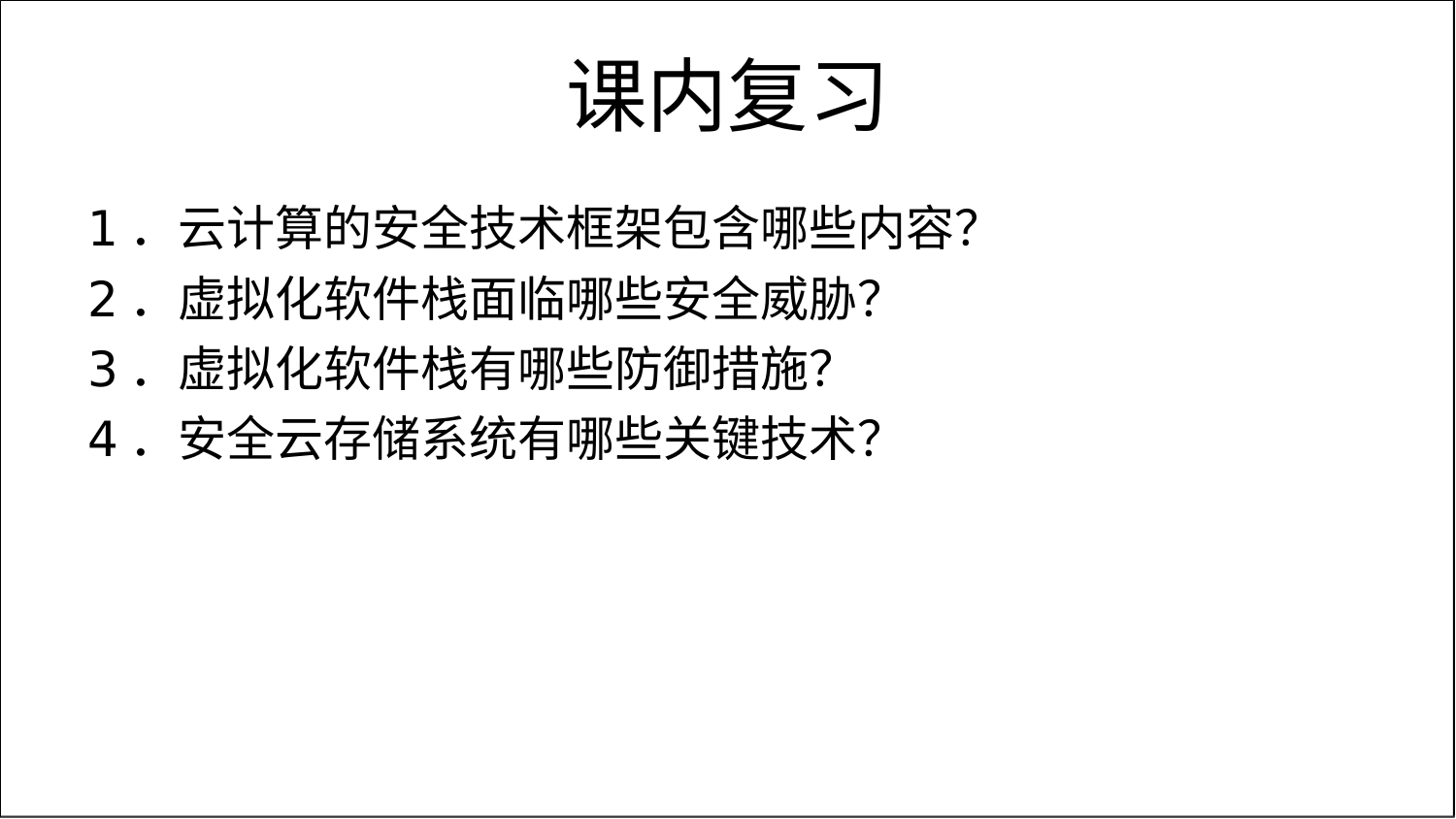

# 课内复习
1．云计算的安全技术框架包含哪些内容？
2．虚拟化软件栈面临哪些安全威胁？
3．虚拟化软件栈有哪些防御措施？
4．安全云存储系统有哪些关键技术？